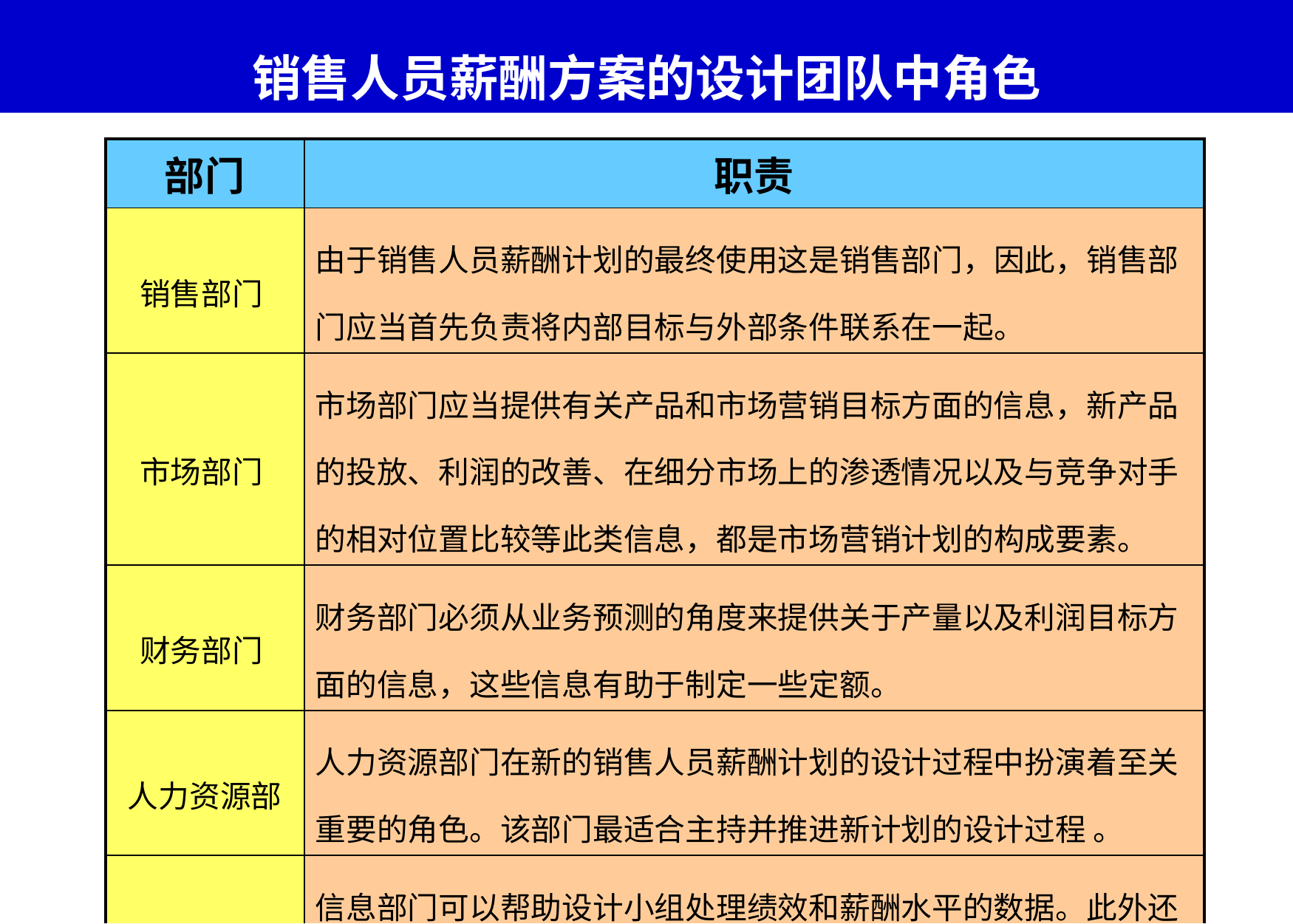

# 销售人员薪酬方案的设计团队中角色
| 部门 | 职责 |
| --- | --- |
| 销售部门 | 由于销售人员薪酬计划的最终使用这是销售部门，因此，销售部门应当首先负责将内部目标与外部条件联系在一起。 |
| 市场部门 | 市场部门应当提供有关产品和市场营销目标方面的信息，新产品的投放、利润的改善、在细分市场上的渗透情况以及与竞争对手的相对位置比较等此类信息，都是市场营销计划的构成要素。 |
| 财务部门 | 财务部门必须从业务预测的角度来提供关于产量以及利润目标方面的信息，这些信息有助于制定一些定额。 |
| 人力资源部 | 人力资源部门在新的销售人员薪酬计划的设计过程中扮演着至关重要的角色。该部门最适合主持并推进新计划的设计过程 。 |
| 信息部门 | 信息部门可以帮助设计小组处理绩效和薪酬水平的数据。此外还可以开发出能够对新的薪酬计划进行跟踪和报告的信息系统。 |